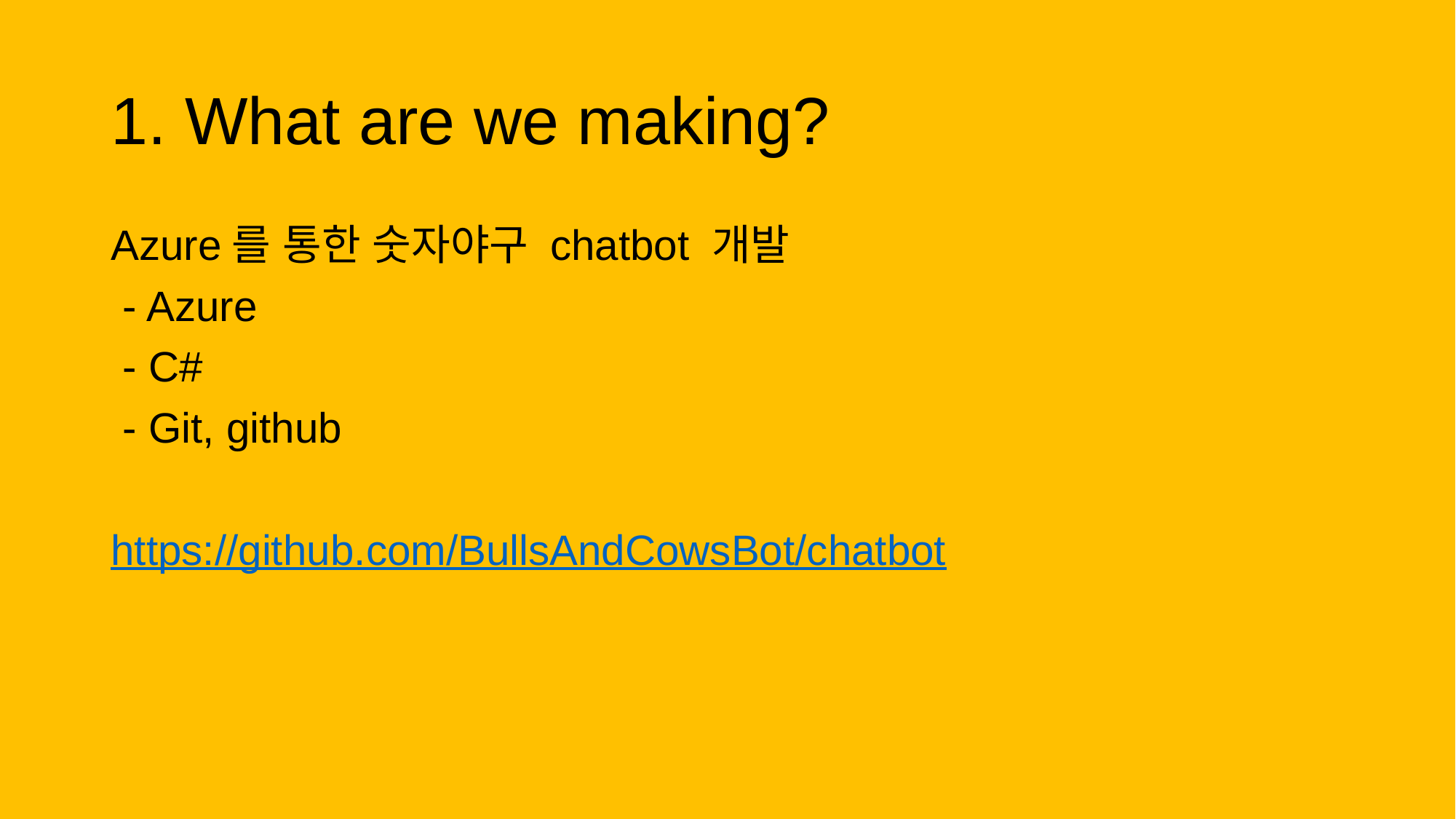

# 1. What are we making?
Azure를 통한 숫자야구 chatbot 개발
 - Azure
 - C#
 - Git, github

https://github.com/BullsAndCowsBot/chatbot